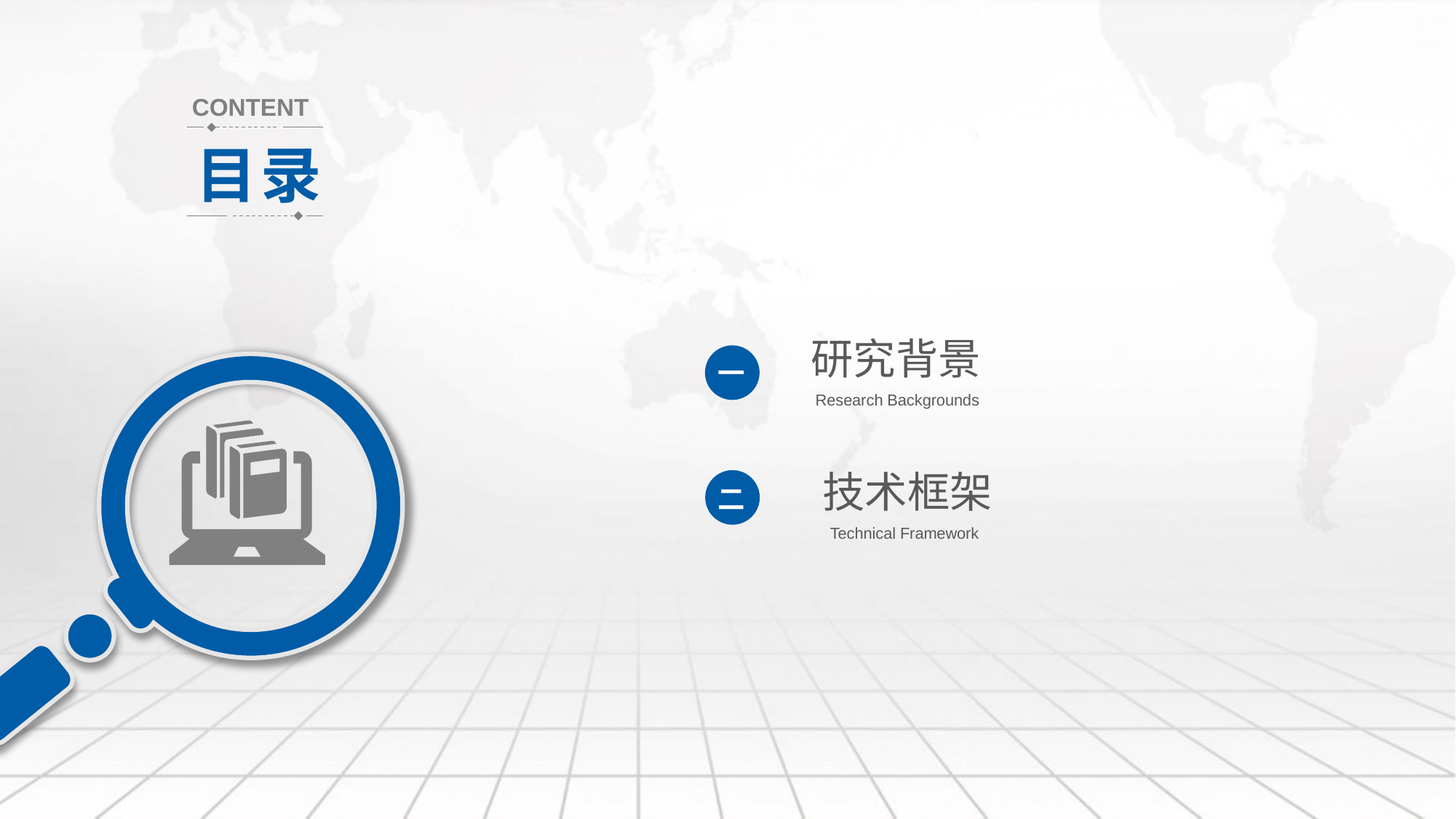

CONTENT
目录
研究背景
Research Backgrounds

一

技术框架
Technical Framework

二